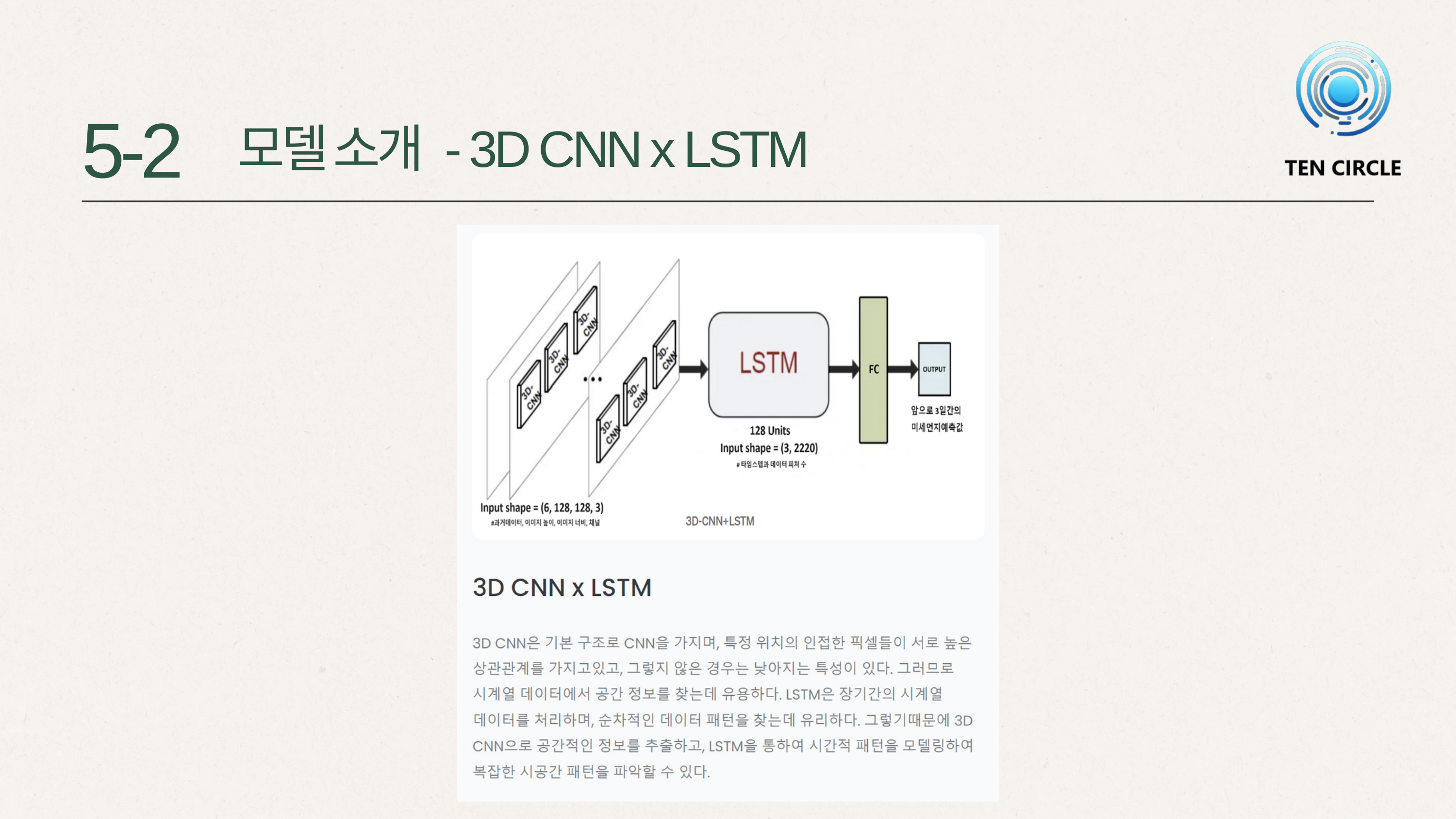

5-2
모델 소개 - 3D CNN x LSTM